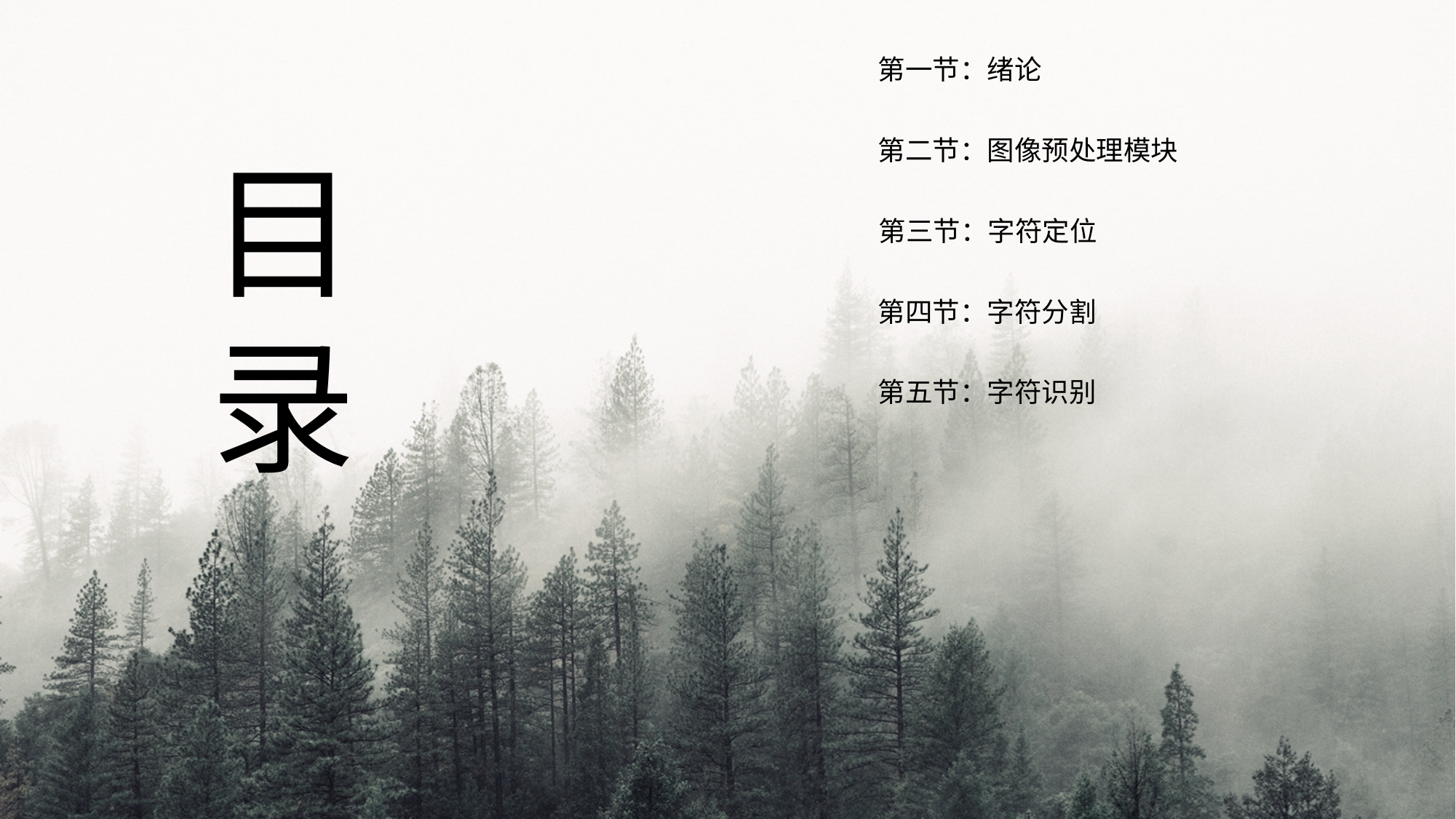

第一节：绪论

第二节：图像预处理模块
目
录
第三节：字符定位
第四节：字符分割
第五节：字符识别